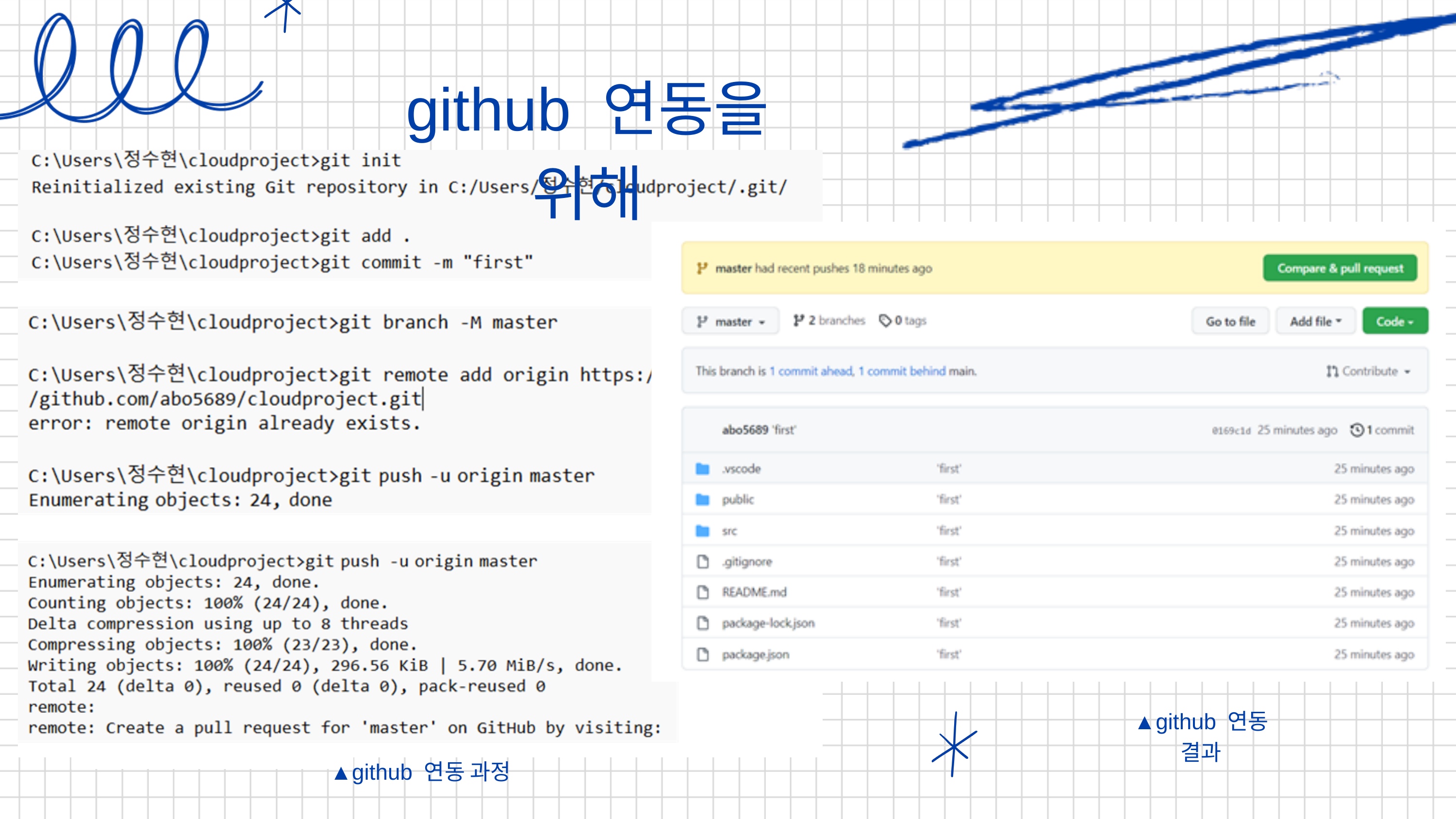

github 연동을 위해

▲github 연동 결과

목차 페이지로 돌아가기
▲github 연동 과정